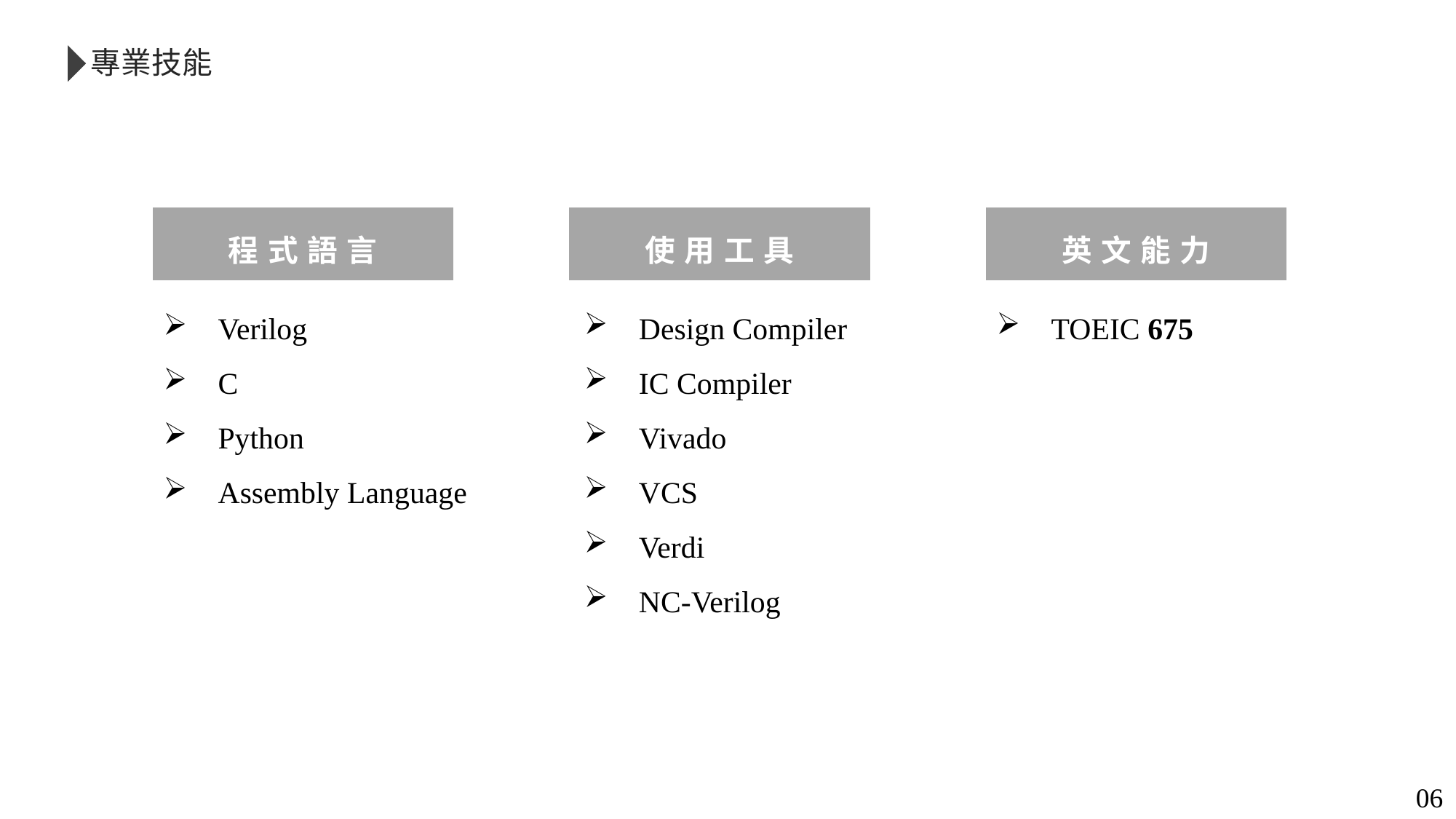

專業技能

程式語言
使用工具
英文能力
Design Compiler
IC Compiler
Vivado
VCS
Verdi
NC-Verilog
TOEIC 675
Verilog
C
Python
Assembly Language
06